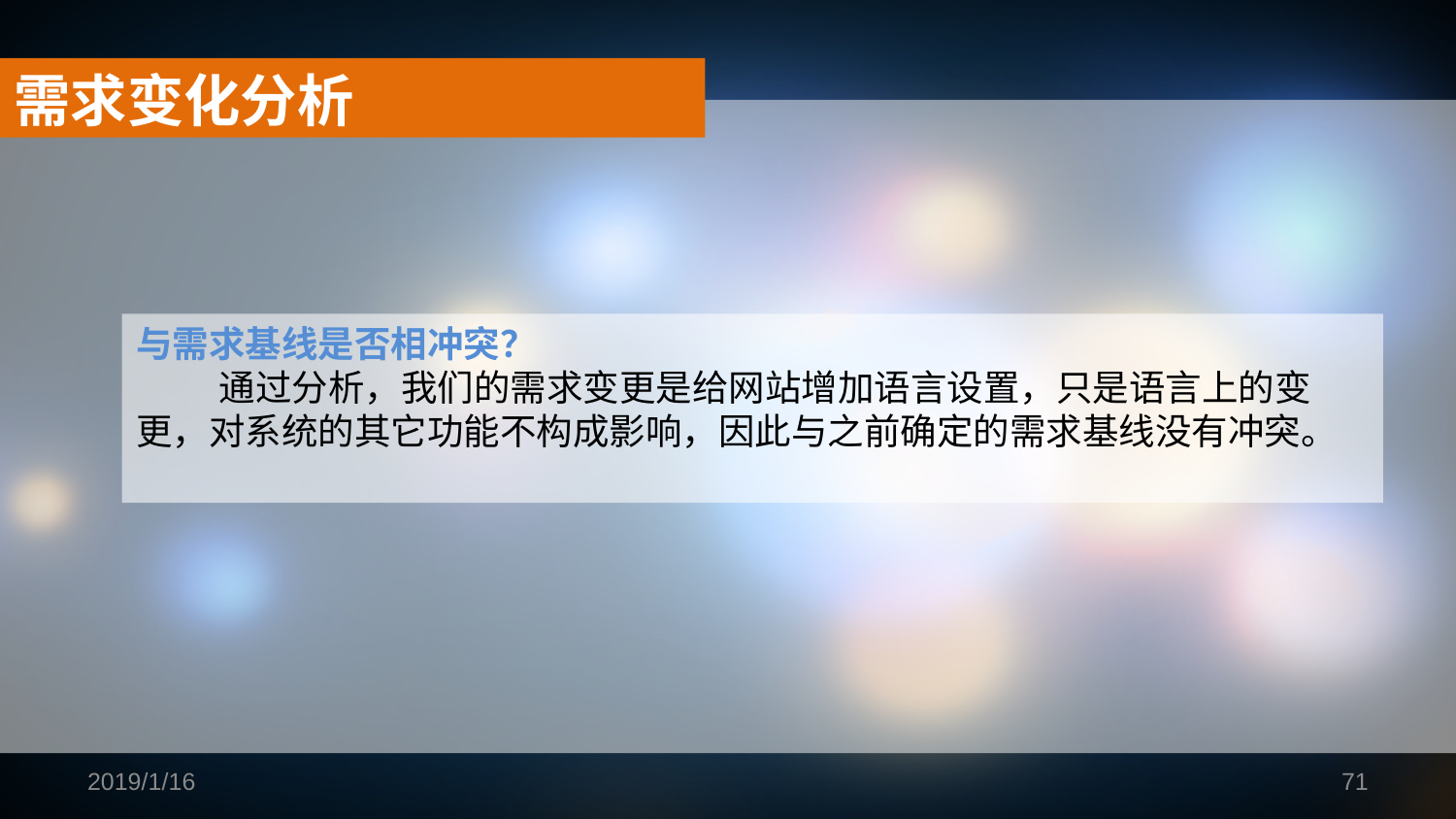

需求变化分析

与需求基线是否相冲突？
         通过分析，我们的需求变更是给网站增加语言设置，只是语言上的变更，对系统的其它功能不构成影响，因此与之前确定的需求基线没有冲突。

2019/1/16
71